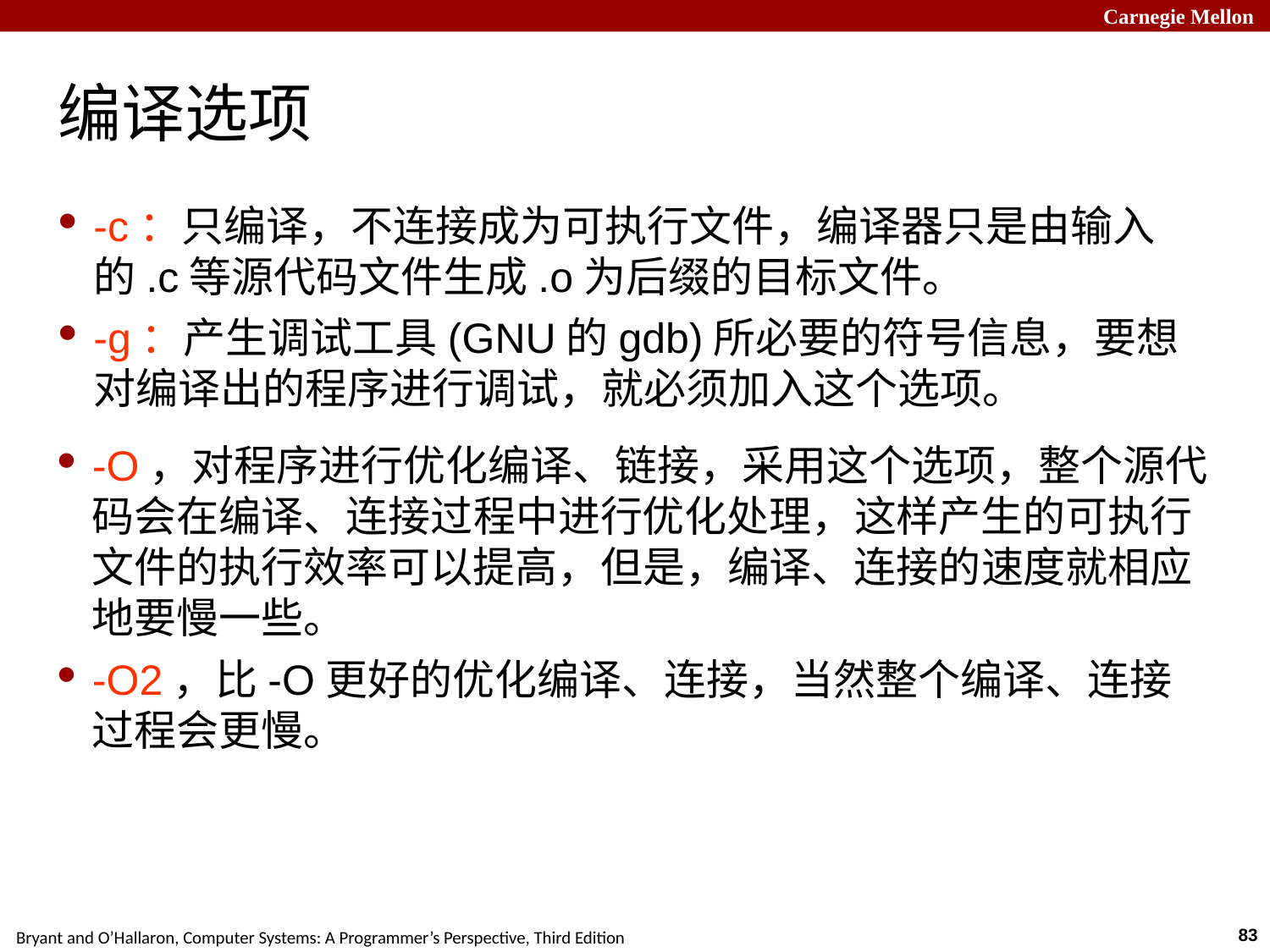

# 编译选项
-c：只编译，不连接成为可执行文件，编译器只是由输入的.c等源代码文件生成.o为后缀的目标文件。
-g：产生调试工具(GNU的gdb)所必要的符号信息，要想对编译出的程序进行调试，就必须加入这个选项。
-O，对程序进行优化编译、链接，采用这个选项，整个源代码会在编译、连接过程中进行优化处理，这样产生的可执行文件的执行效率可以提高，但是，编译、连接的速度就相应地要慢一些。
-O2，比-O更好的优化编译、连接，当然整个编译、连接过程会更慢。